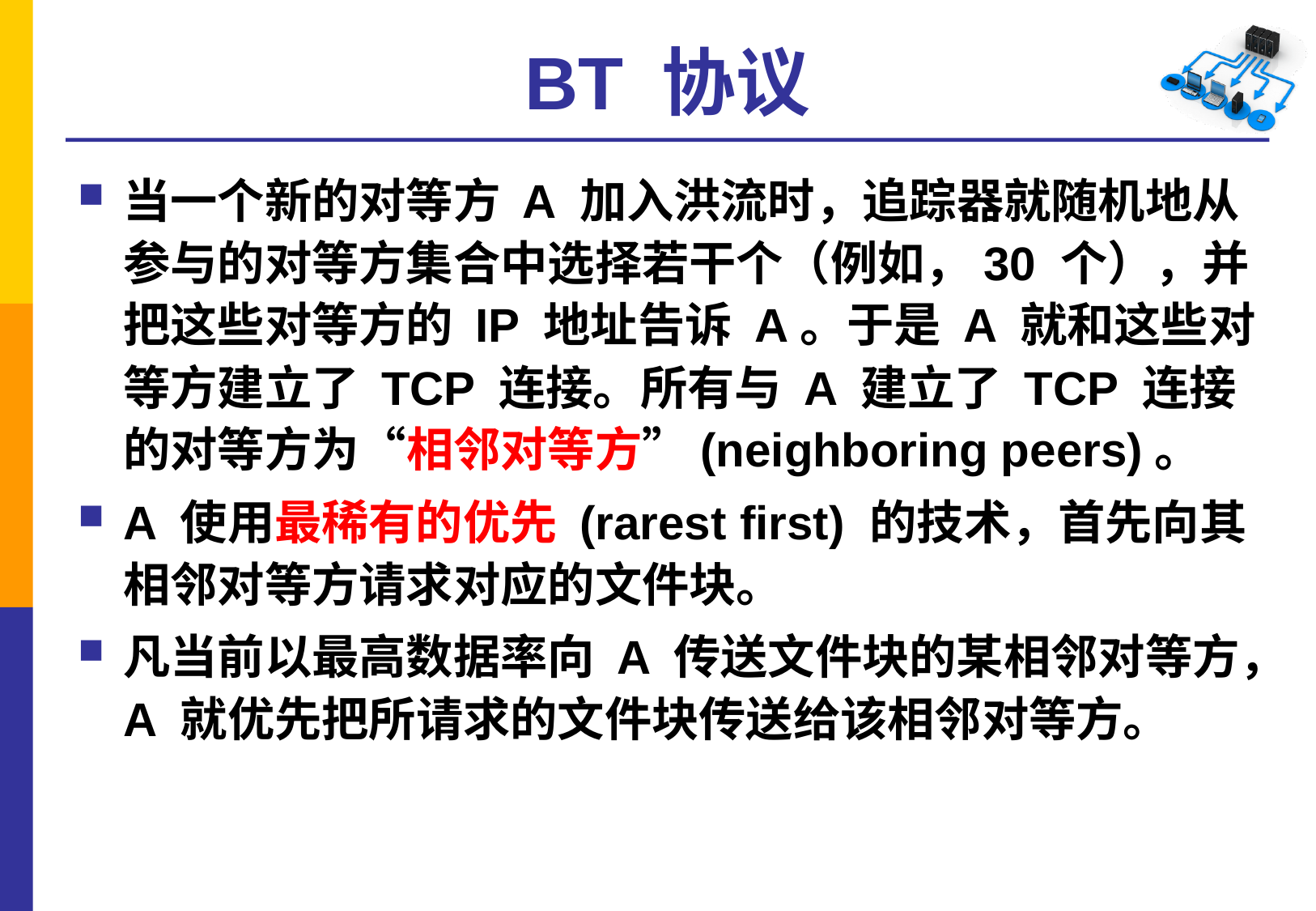

# BT 协议
当一个新的对等方 A 加入洪流时，追踪器就随机地从参与的对等方集合中选择若干个（例如，30 个），并把这些对等方的 IP 地址告诉 A。于是 A 就和这些对等方建立了 TCP 连接。所有与 A 建立了 TCP 连接的对等方为“相邻对等方”(neighboring peers)。
A 使用最稀有的优先 (rarest first) 的技术，首先向其相邻对等方请求对应的文件块。
凡当前以最高数据率向 A 传送文件块的某相邻对等方，A 就优先把所请求的文件块传送给该相邻对等方。